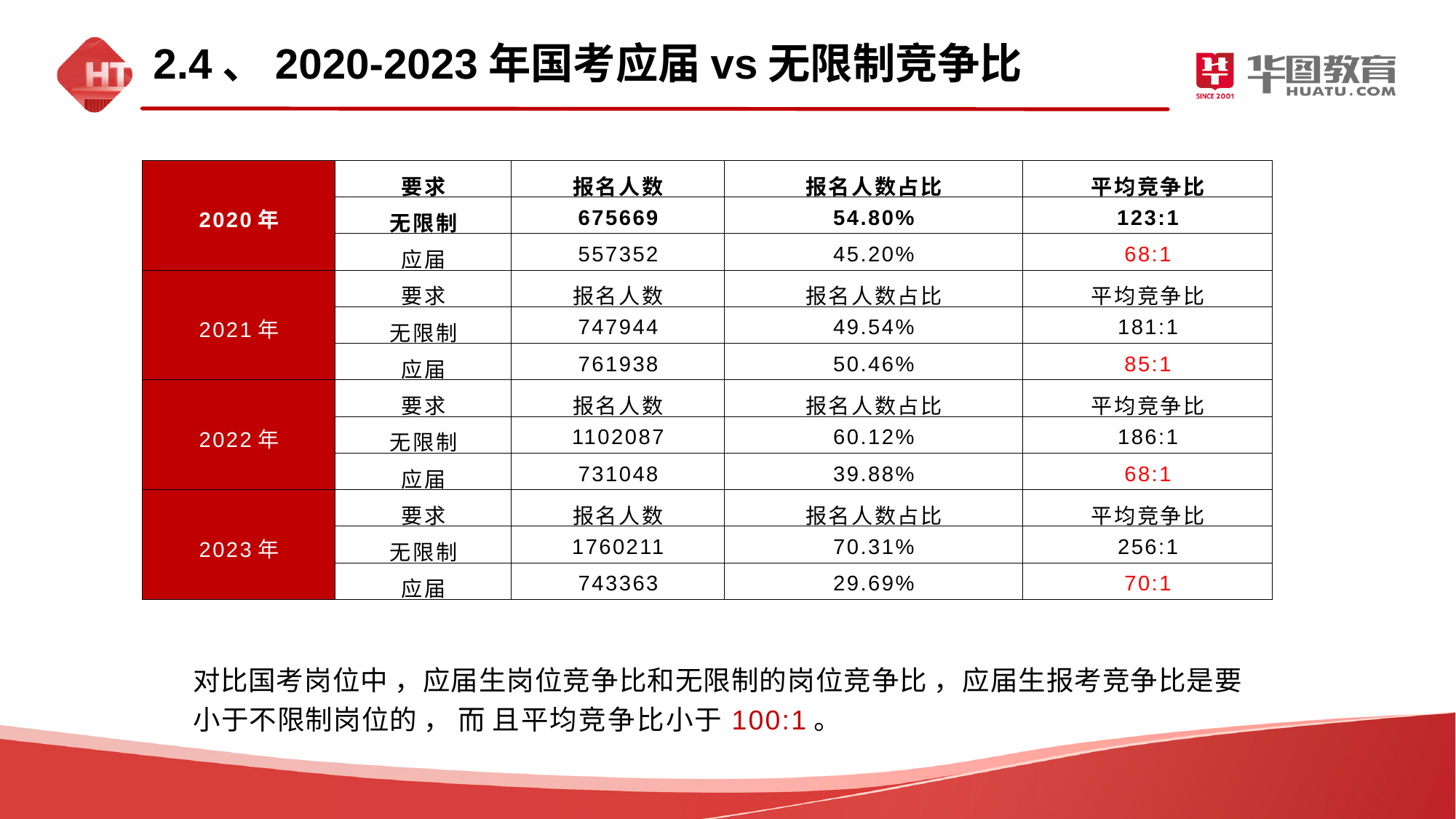

2.4、2020-2023年国考应届vs无限制竞争比

| 2020年 | 要求 | 报名人数 | 报名人数占比 | 平均竞争比 |
| --- | --- | --- | --- | --- |
|  | 无限制 | 675669 | 54.80% | 123:1 |
|  | 应届 | 557352 | 45.20% | 68:1 |
| 2021年 | 要求 | 报名人数 | 报名人数占比 | 平均竞争比 |
|  | 无限制 | 747944 | 49.54% | 181:1 |
|  | 应届 | 761938 | 50.46% | 85:1 |
| 2022年 | 要求 | 报名人数 | 报名人数占比 | 平均竞争比 |
|  | 无限制 | 1102087 | 60.12% | 186:1 |
|  | 应届 | 731048 | 39.88% | 68:1 |
| 2023年 | 要求 | 报名人数 | 报名人数占比 | 平均竞争比 |
|  | 无限制 | 1760211 | 70.31% | 256:1 |
|  | 应届 | 743363 | 29.69% | 70:1 |
对比国考岗位中 ，应届生岗位竞争比和无限制的岗位竞争比 ，应届生报考竞争比是要小于不限制岗位的 ， 而 且平均竞争比小于100:1。